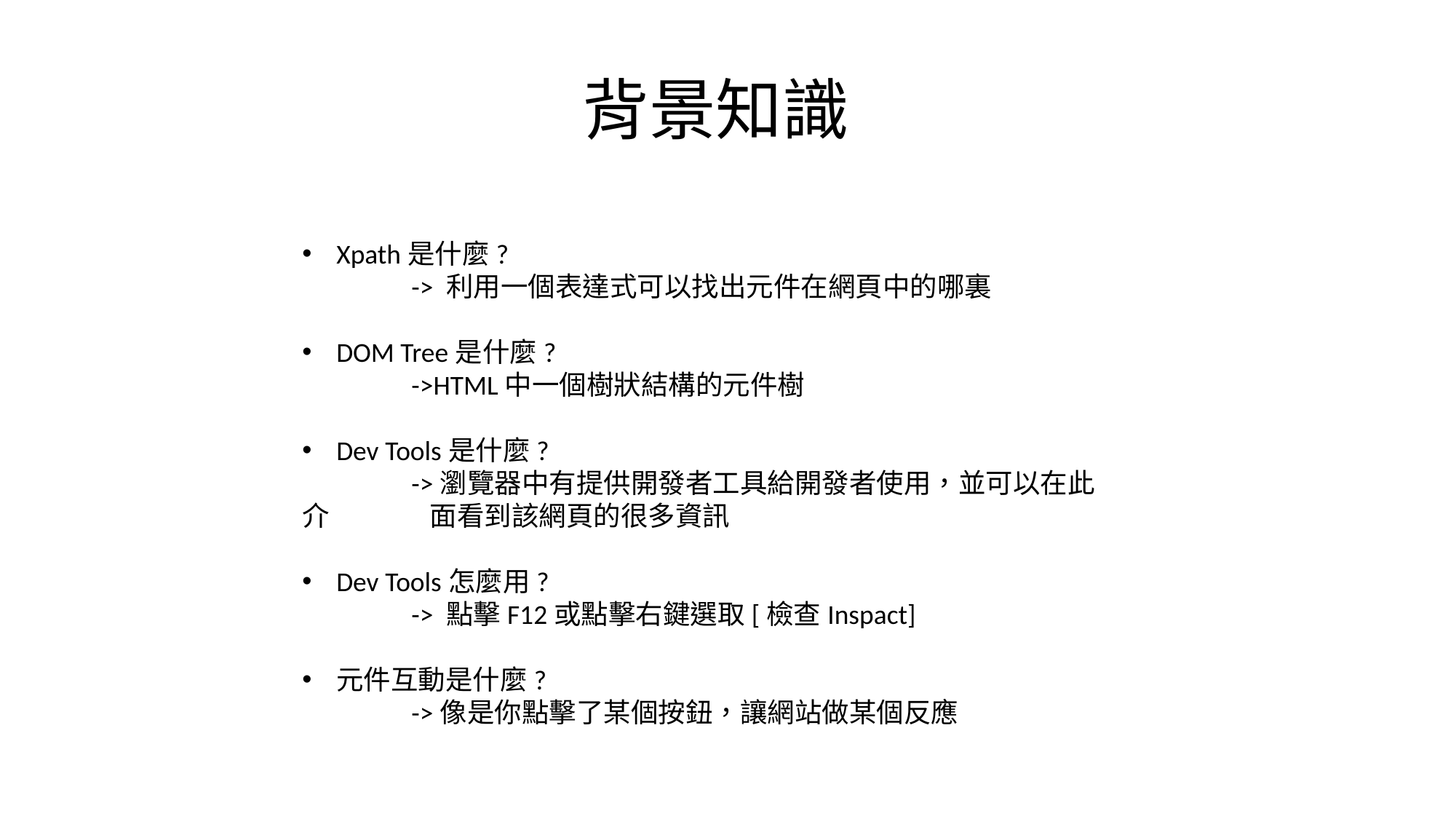

# 背景知識
Xpath是什麼?
	-> 利用一個表達式可以找出元件在網頁中的哪裏

DOM Tree是什麼?
	->HTML中一個樹狀結構的元件樹

Dev Tools是什麼?
	->瀏覽器中有提供開發者工具給開發者使用，並可以在此介	   面看到該網頁的很多資訊

Dev Tools怎麼用?
	-> 點擊F12或點擊右鍵選取[檢查Inspact]

元件互動是什麼?
	->像是你點擊了某個按鈕，讓網站做某個反應